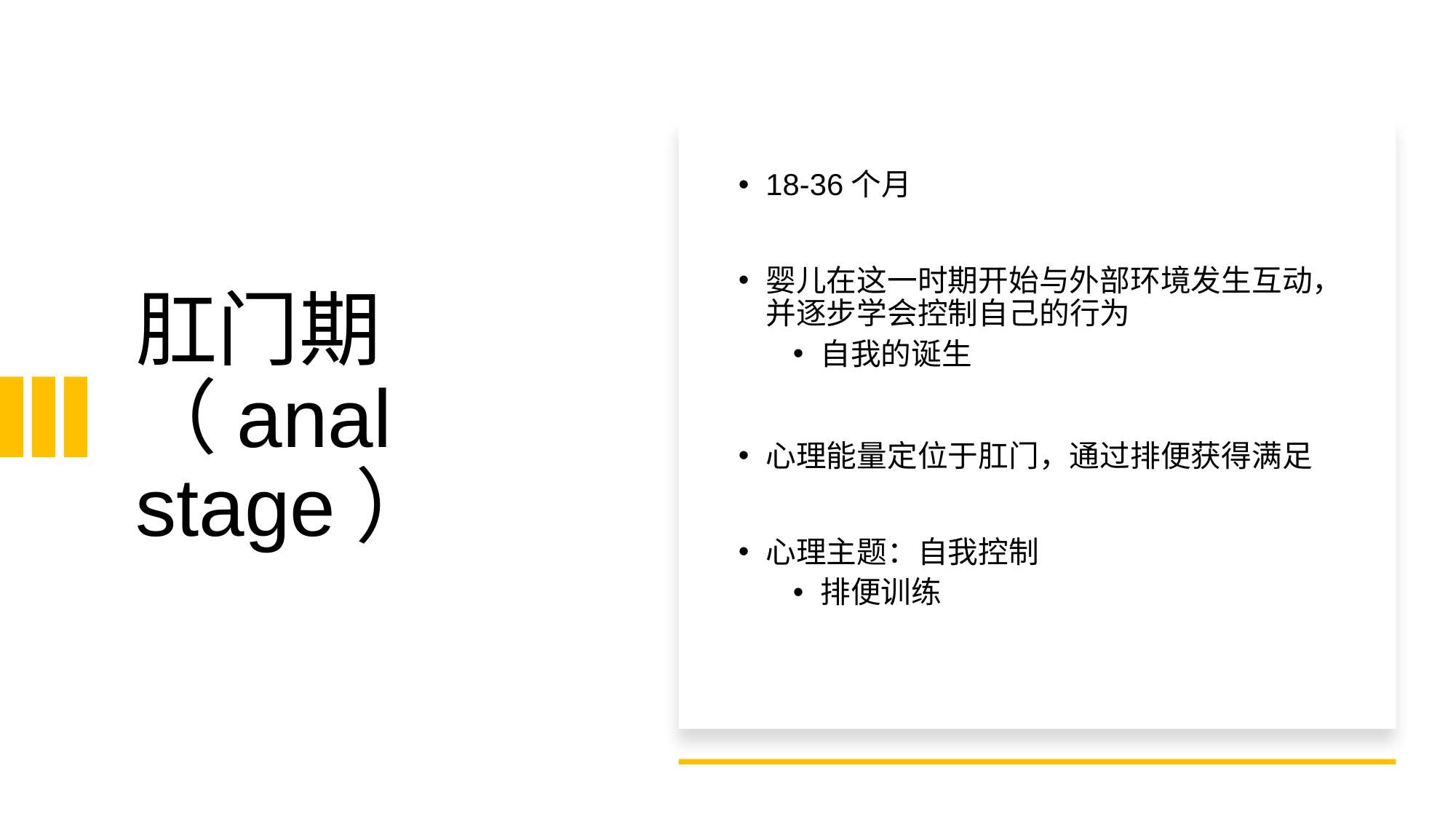

# 肛门期（anal stage）
18-36个月

婴儿在这一时期开始与外部环境发生互动，并逐步学会控制自己的行为
自我的诞生

心理能量定位于肛门，通过排便获得满足

心理主题：自我控制
排便训练